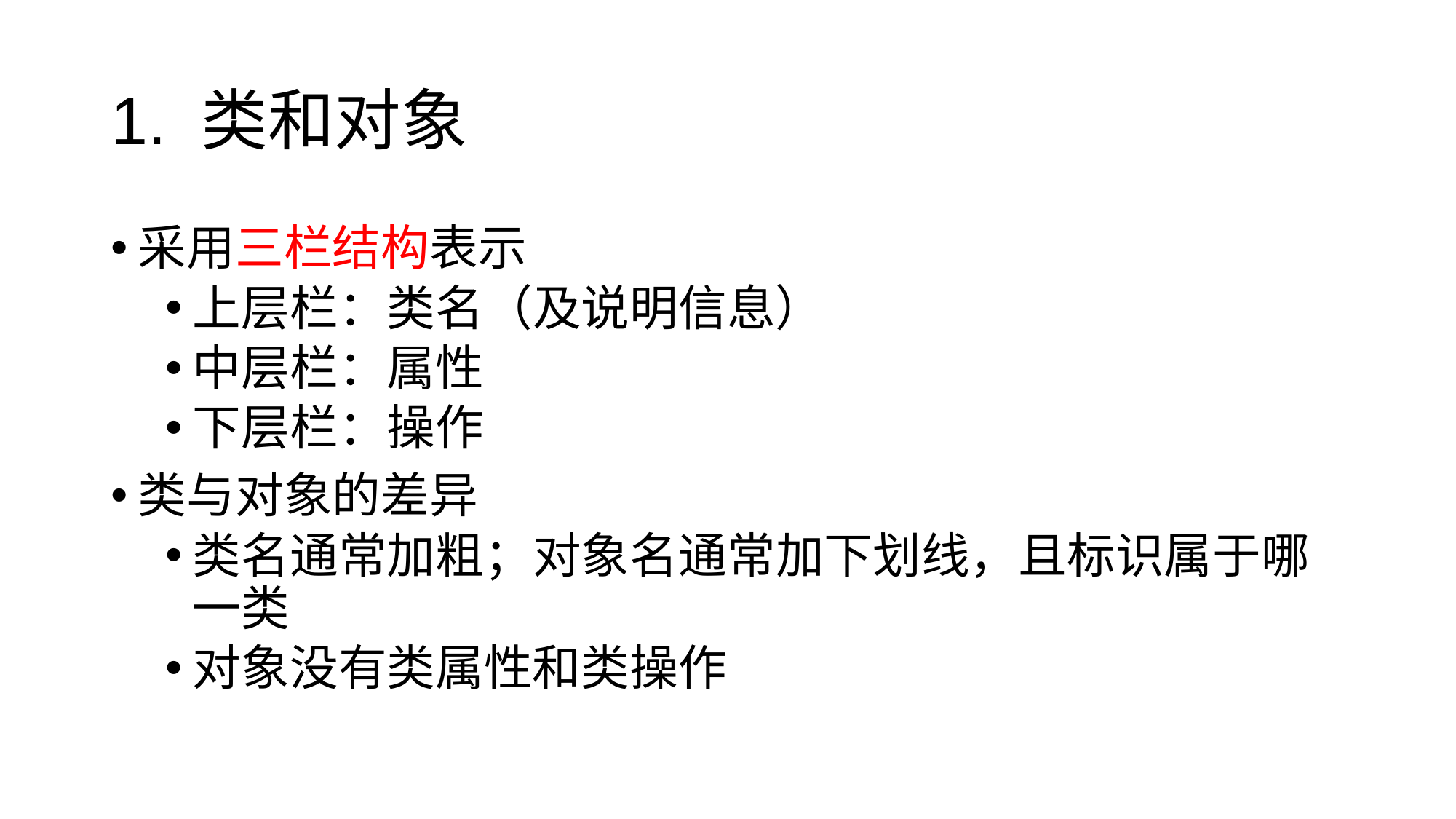

# 1. 类和对象
采用三栏结构表示
上层栏：类名（及说明信息）
中层栏：属性
下层栏：操作
类与对象的差异
类名通常加粗；对象名通常加下划线，且标识属于哪一类
对象没有类属性和类操作